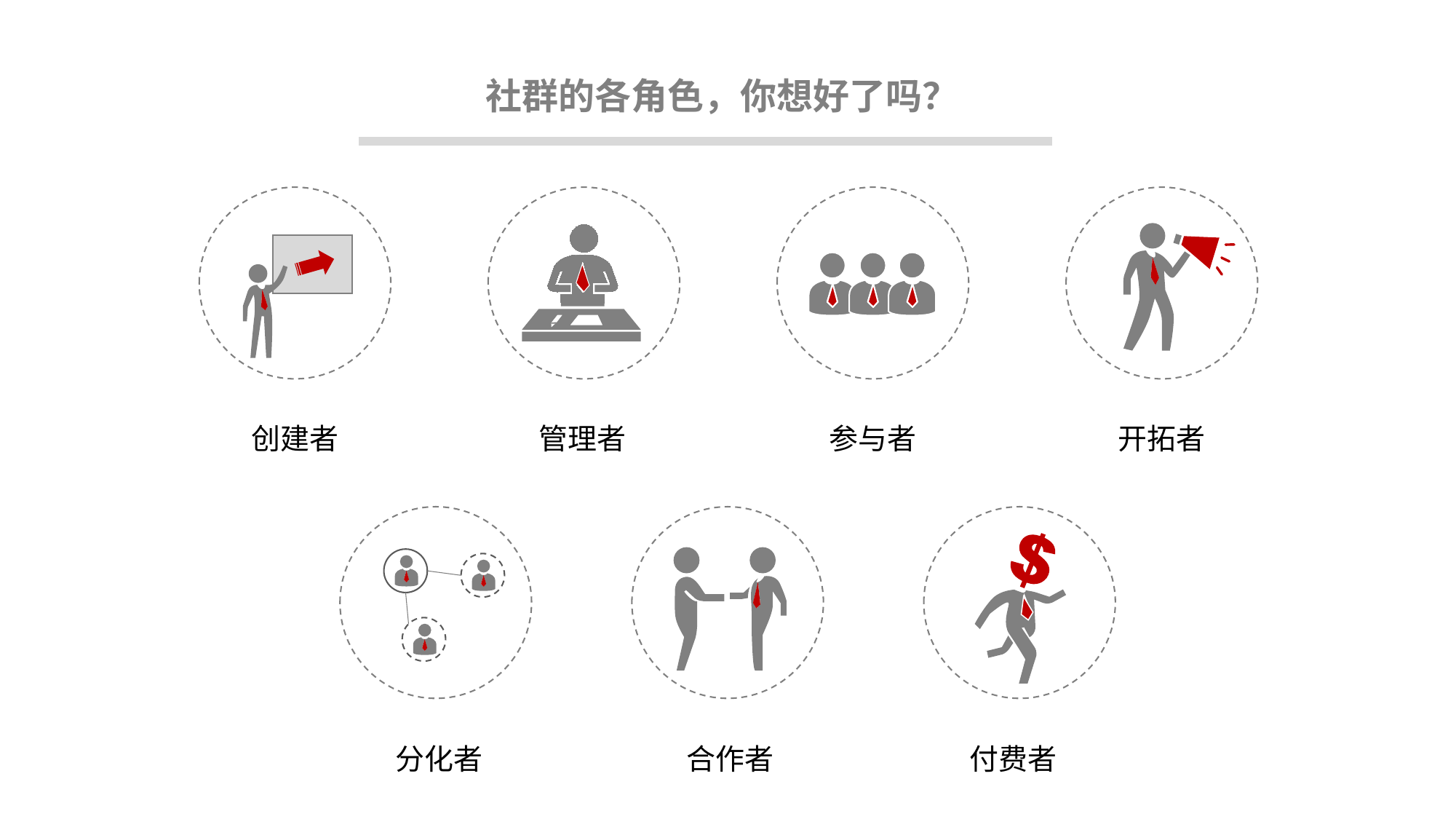

社群的各角色，你想好了吗？

创建者
管理者
参与者
开拓者

分化者
合作者
付费者